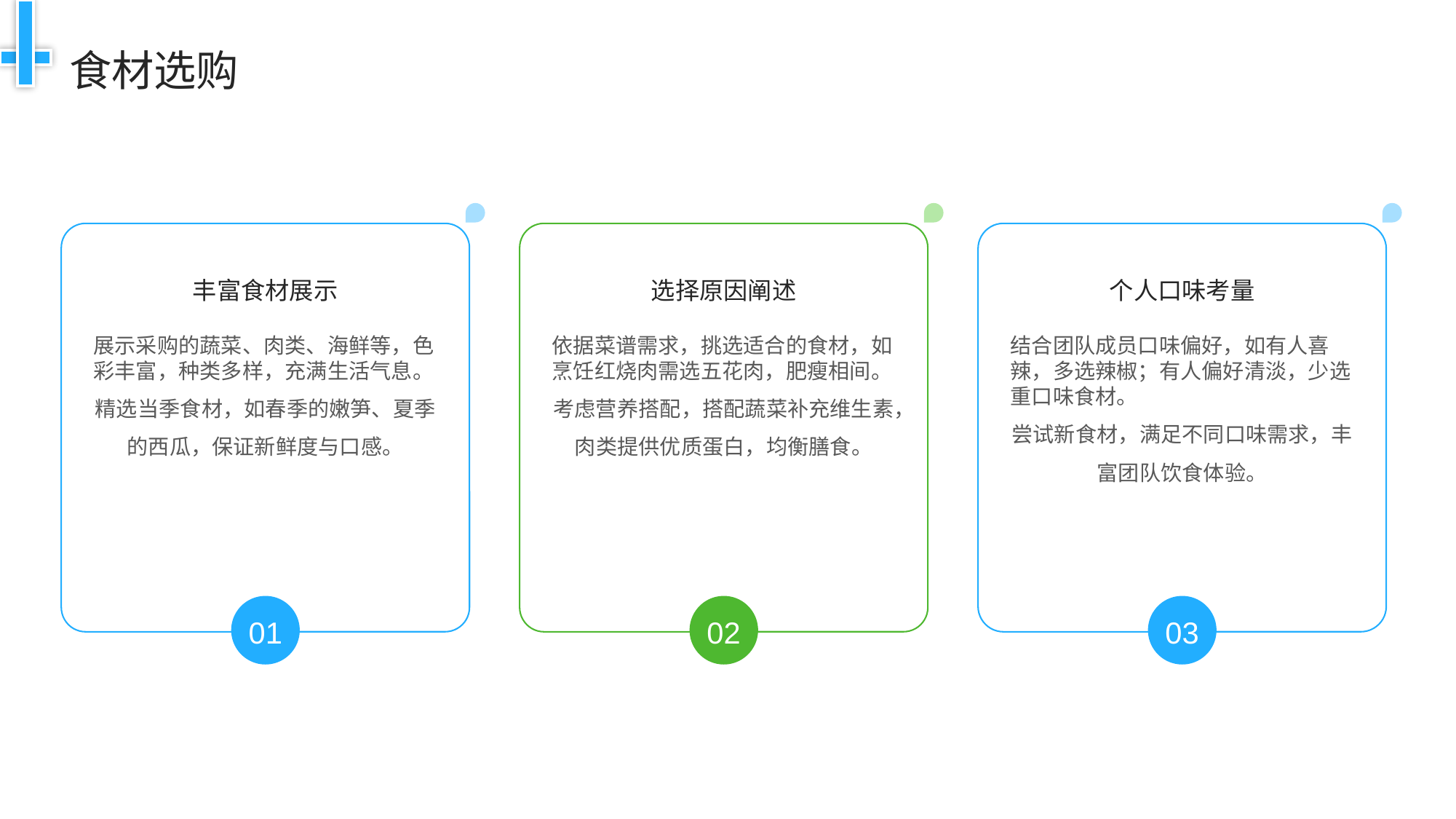

食材选购

丰富食材展示
选择原因阐述
个人口味考量
展示采购的蔬菜、肉类、海鲜等，色彩丰富，种类多样，充满生活气息。
精选当季食材，如春季的嫩笋、夏季的西瓜，保证新鲜度与口感。
依据菜谱需求，挑选适合的食材，如烹饪红烧肉需选五花肉，肥瘦相间。
考虑营养搭配，搭配蔬菜补充维生素，肉类提供优质蛋白，均衡膳食。
结合团队成员口味偏好，如有人喜辣，多选辣椒；有人偏好清淡，少选重口味食材。
尝试新食材，满足不同口味需求，丰富团队饮食体验。

01
02
03